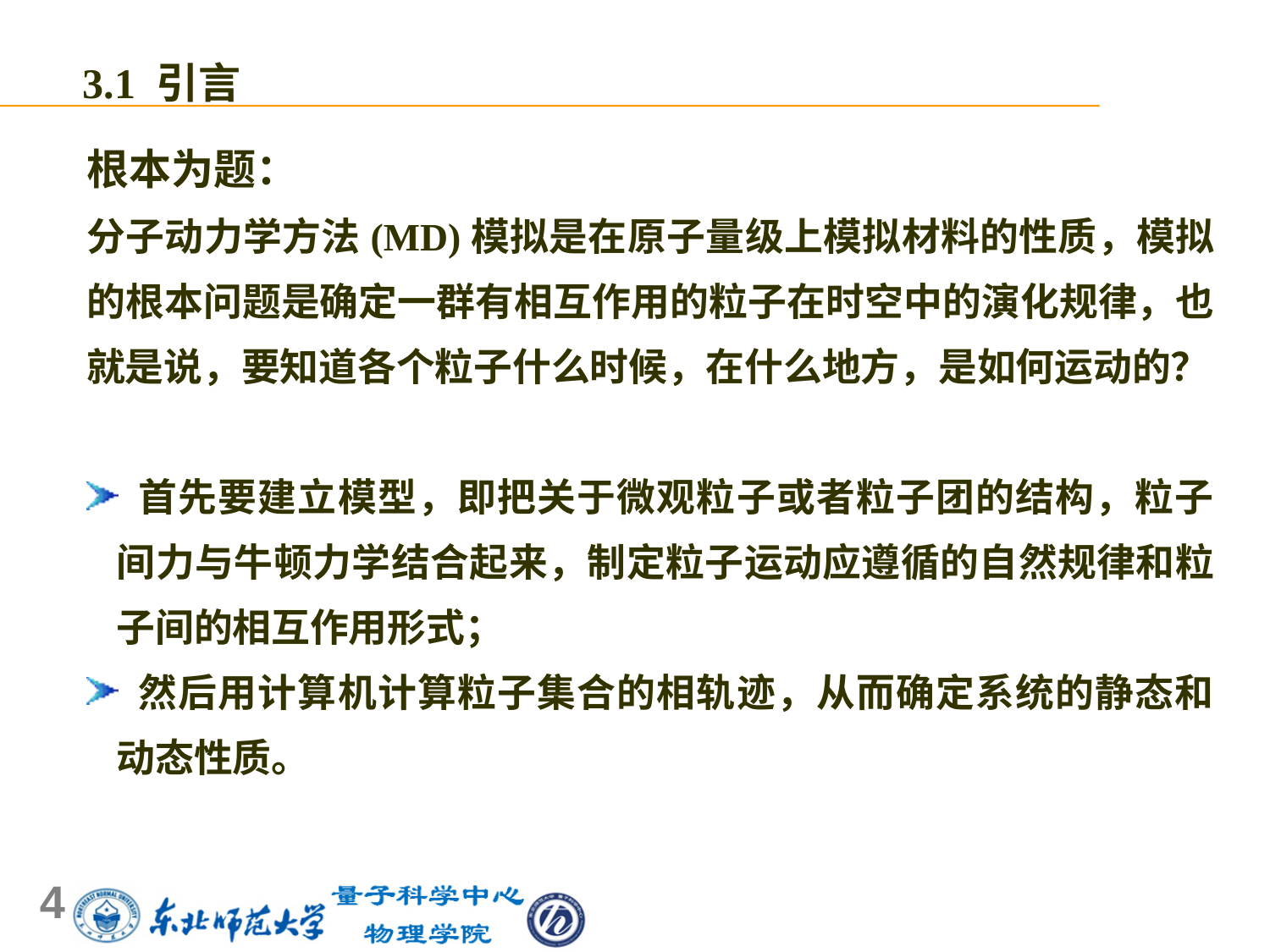

3.1 引言

根本为题：
分子动力学方法(MD)模拟是在原子量级上模拟材料的性质，模拟的根本问题是确定一群有相互作用的粒子在时空中的演化规律，也就是说，要知道各个粒子什么时候，在什么地方，是如何运动的？

 首先要建立模型，即把关于微观粒子或者粒子团的结构，粒子间力与牛顿力学结合起来，制定粒子运动应遵循的自然规律和粒子间的相互作用形式；
 然后用计算机计算粒子集合的相轨迹，从而确定系统的静态和动态性质。
4